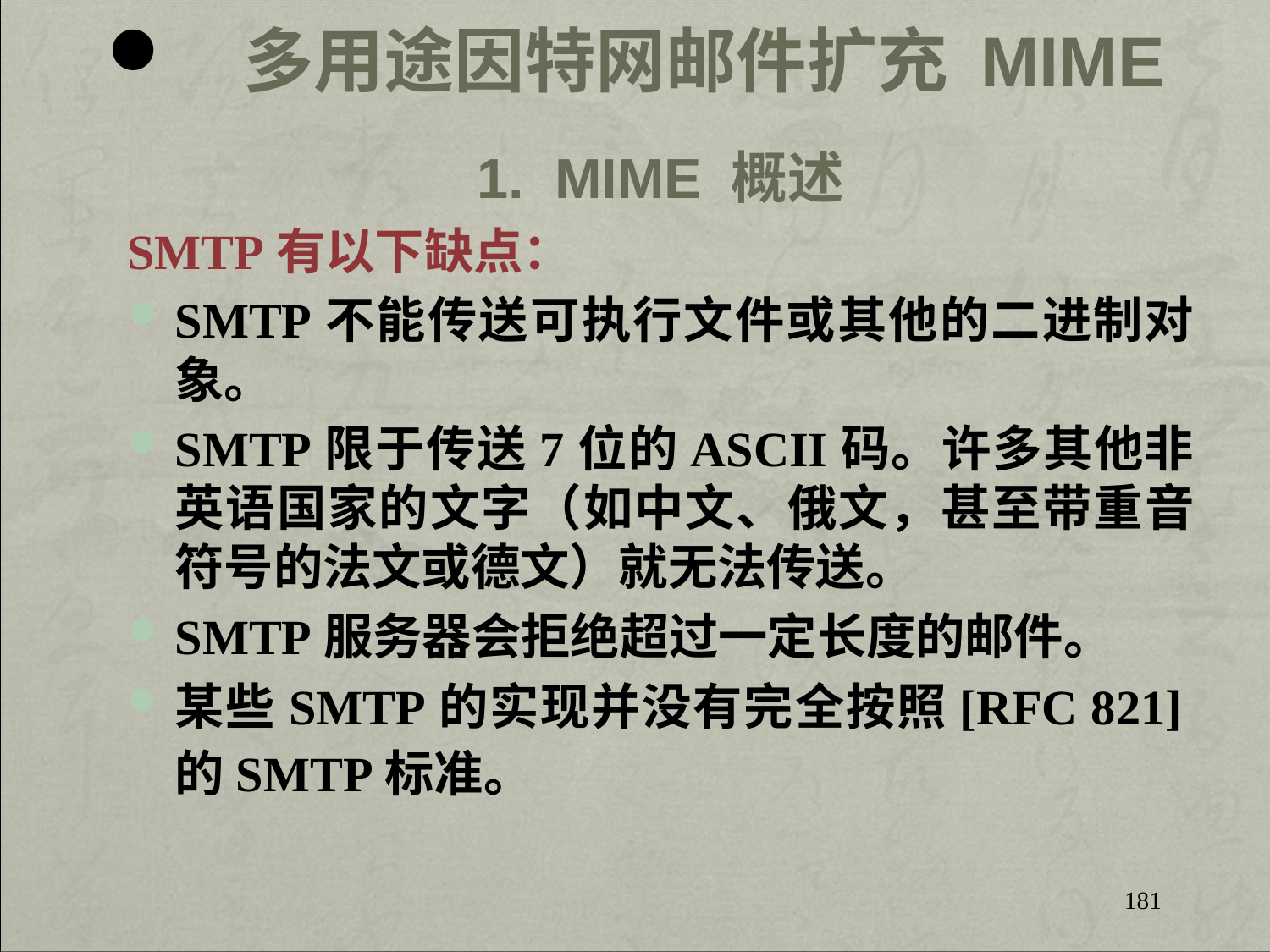

多用途因特网邮件扩充 MIME
1.  MIME 概述
SMTP有以下缺点：
SMTP不能传送可执行文件或其他的二进制对象。
SMTP限于传送7位的ASCII码。许多其他非英语国家的文字（如中文、俄文，甚至带重音符号的法文或德文）就无法传送。
SMTP服务器会拒绝超过一定长度的邮件。
某些SMTP的实现并没有完全按照[RFC 821]的SMTP标准。
181